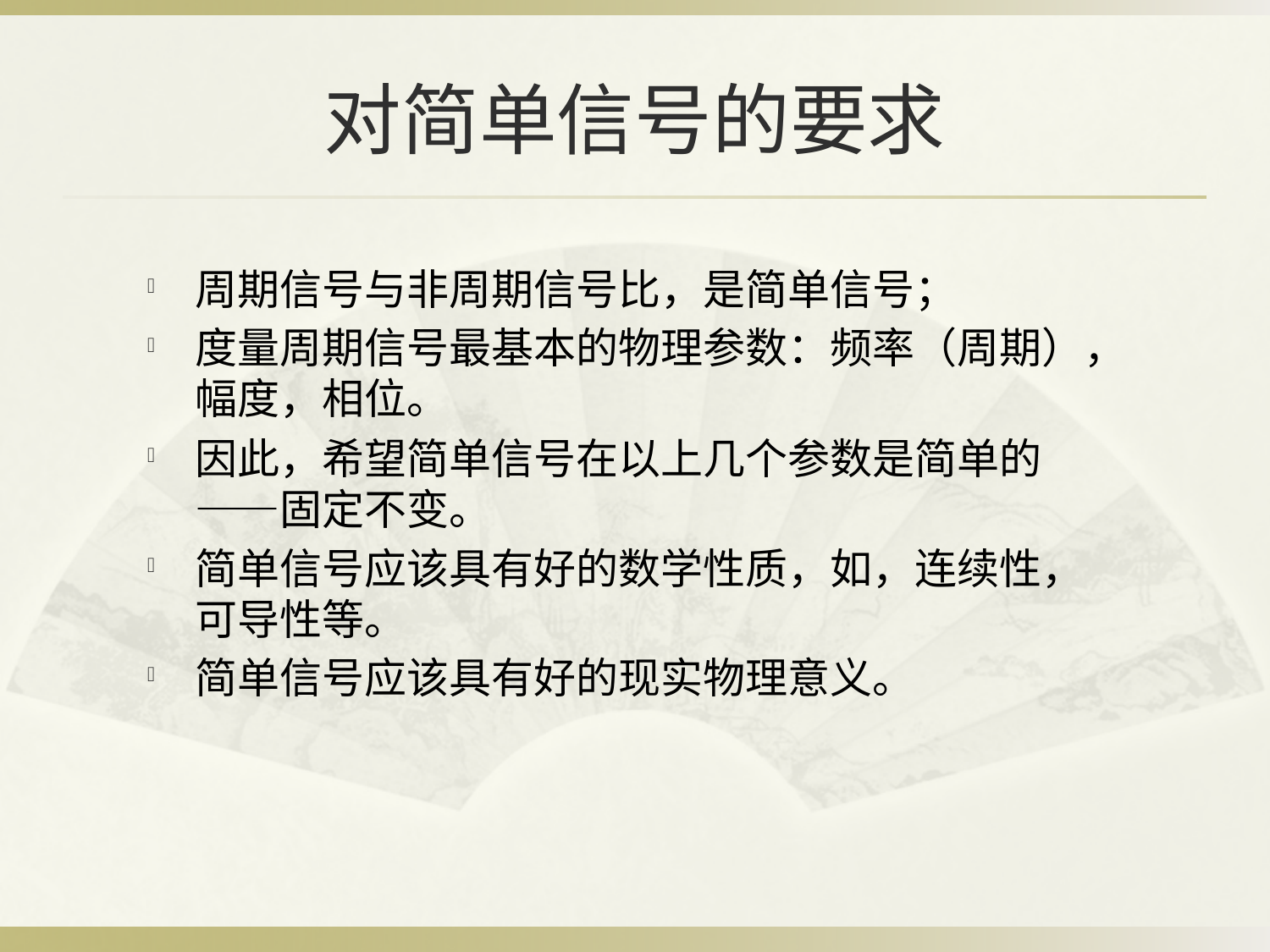

# 对简单信号的要求
周期信号与非周期信号比，是简单信号；
度量周期信号最基本的物理参数：频率（周期），幅度，相位。
因此，希望简单信号在以上几个参数是简单的——固定不变。
简单信号应该具有好的数学性质，如，连续性，可导性等。
简单信号应该具有好的现实物理意义。